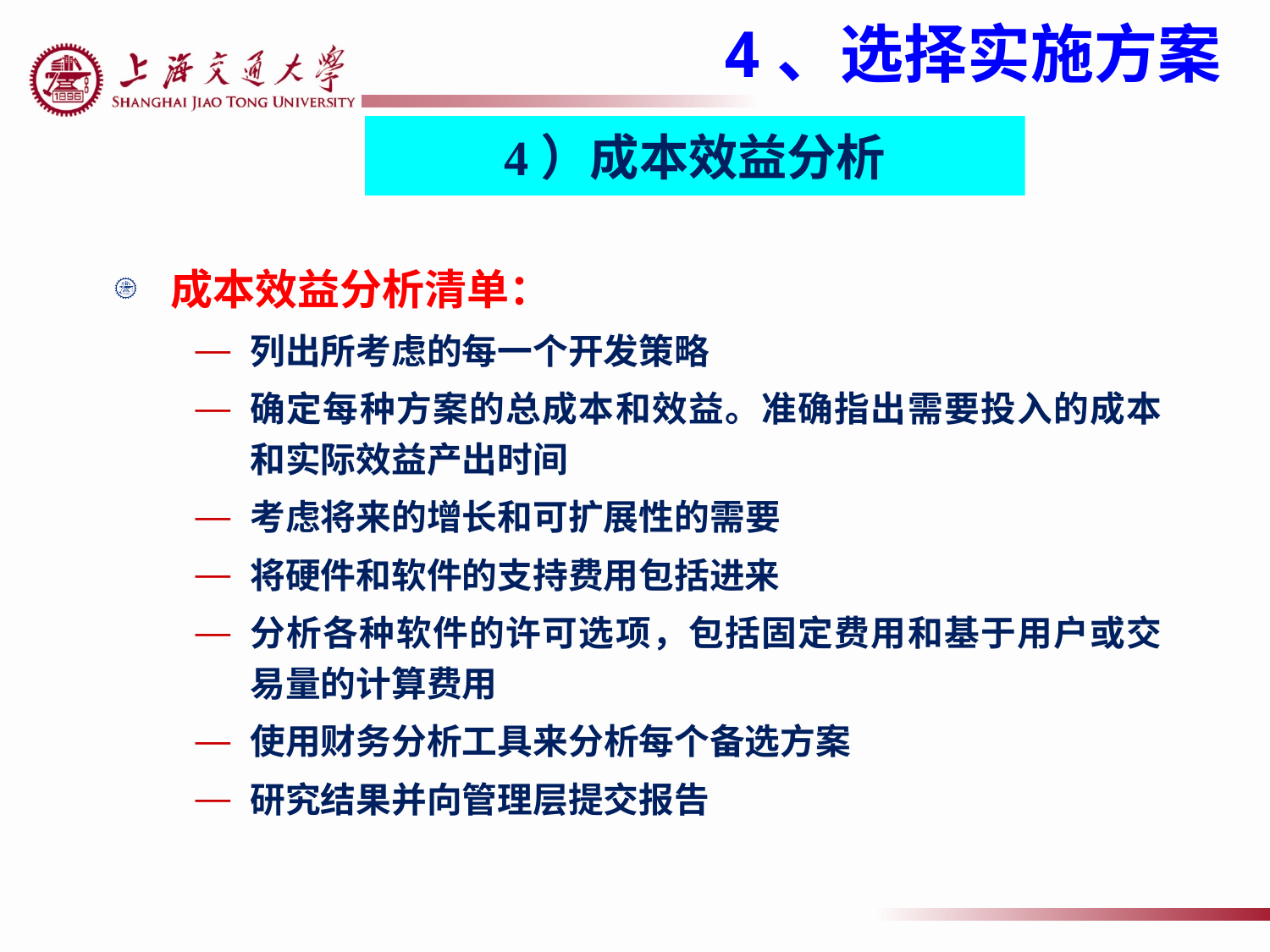

4、选择实施方案
4）成本效益分析
成本效益分析清单：
列出所考虑的每一个开发策略
确定每种方案的总成本和效益。准确指出需要投入的成本和实际效益产出时间
考虑将来的增长和可扩展性的需要
将硬件和软件的支持费用包括进来
分析各种软件的许可选项，包括固定费用和基于用户或交易量的计算费用
使用财务分析工具来分析每个备选方案
研究结果并向管理层提交报告